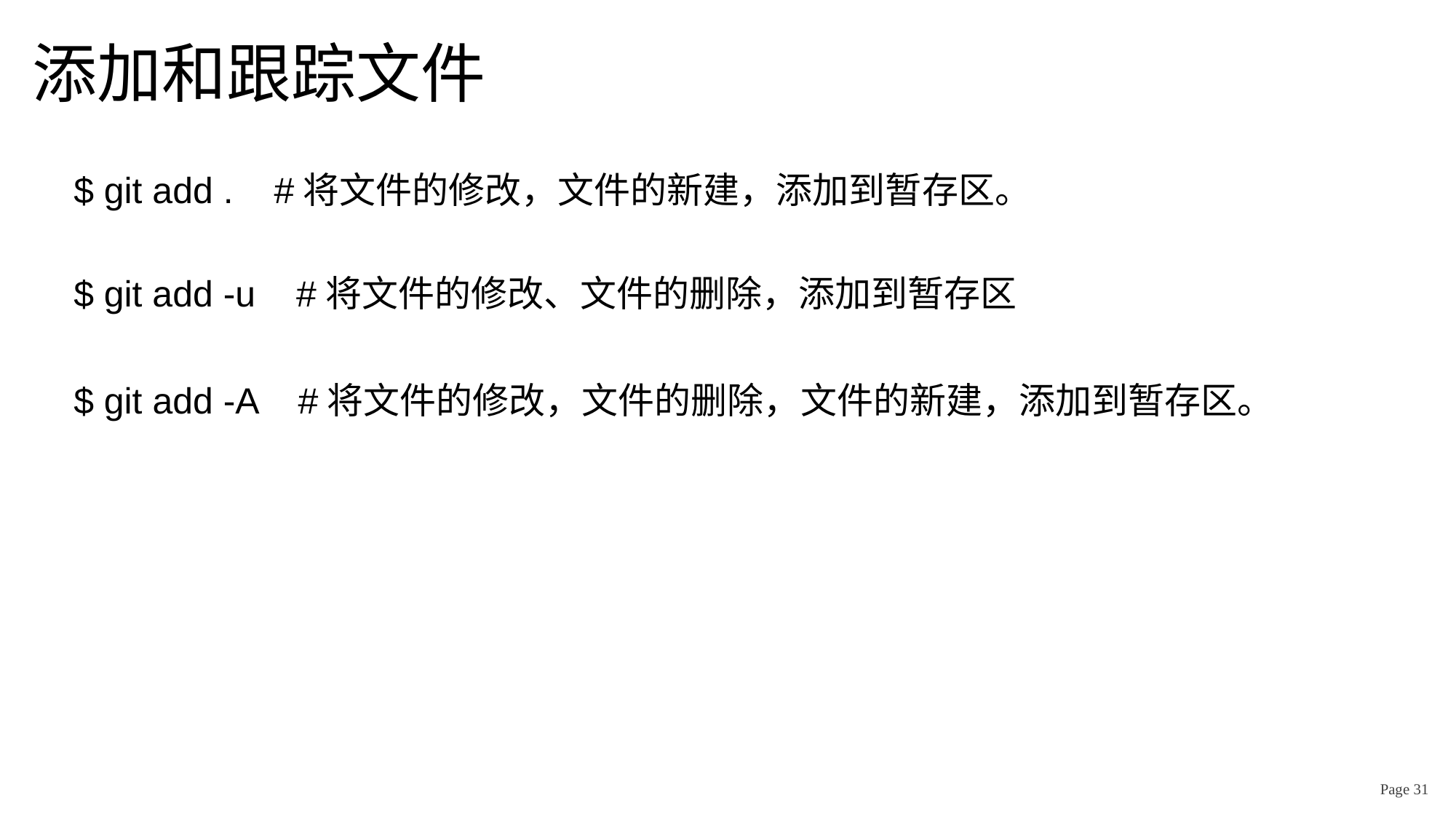

# 添加和跟踪文件
$ git add .    #将文件的修改，文件的新建，添加到暂存区。
$ git add -u    #将文件的修改、文件的删除，添加到暂存区
$ git add -A    #将文件的修改，文件的删除，文件的新建，添加到暂存区。